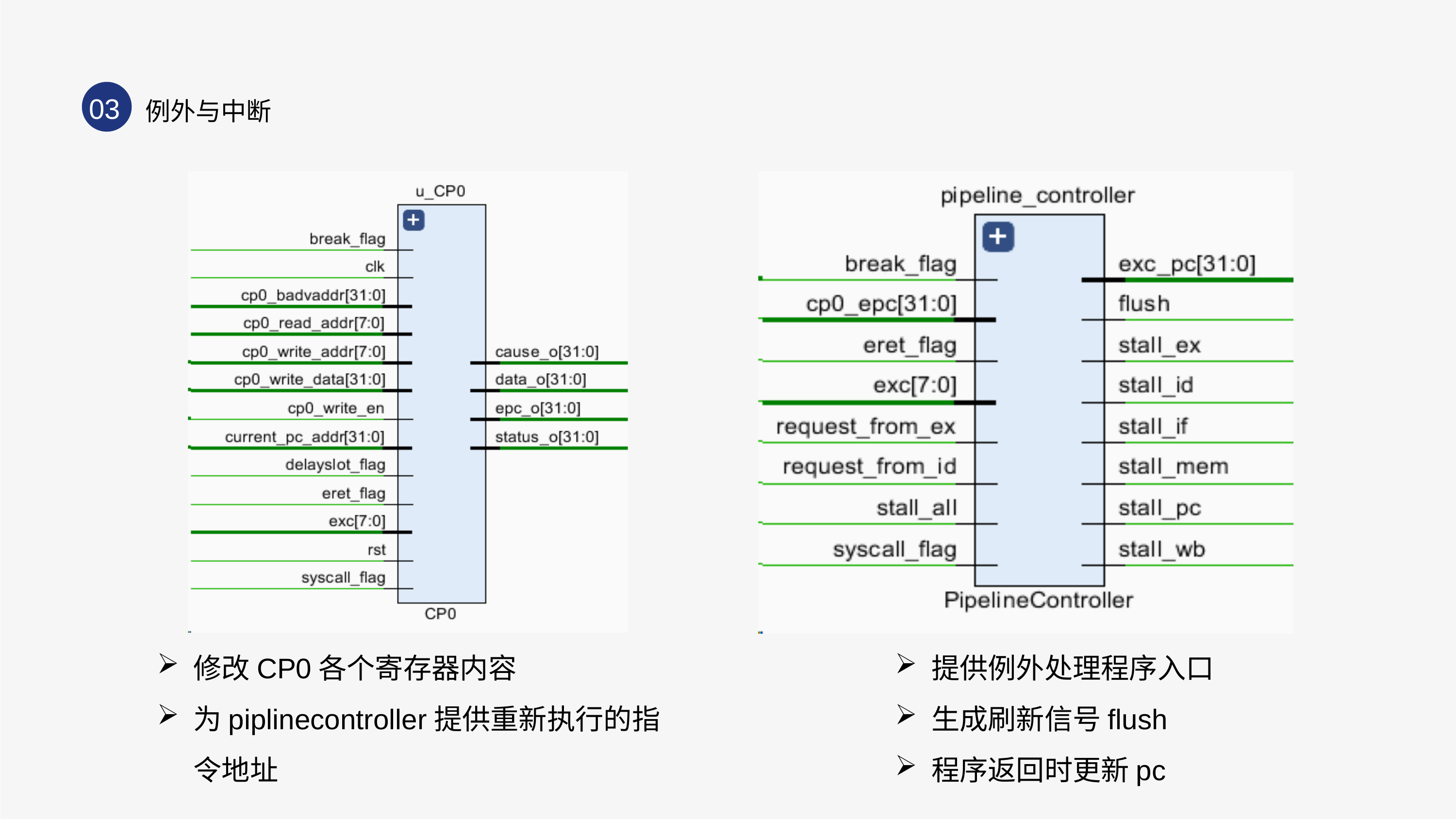

03
例外与中断

修改CP0各个寄存器内容
为piplinecontroller提供重新执行的指令地址
提供例外处理程序入口
生成刷新信号flush
程序返回时更新pc